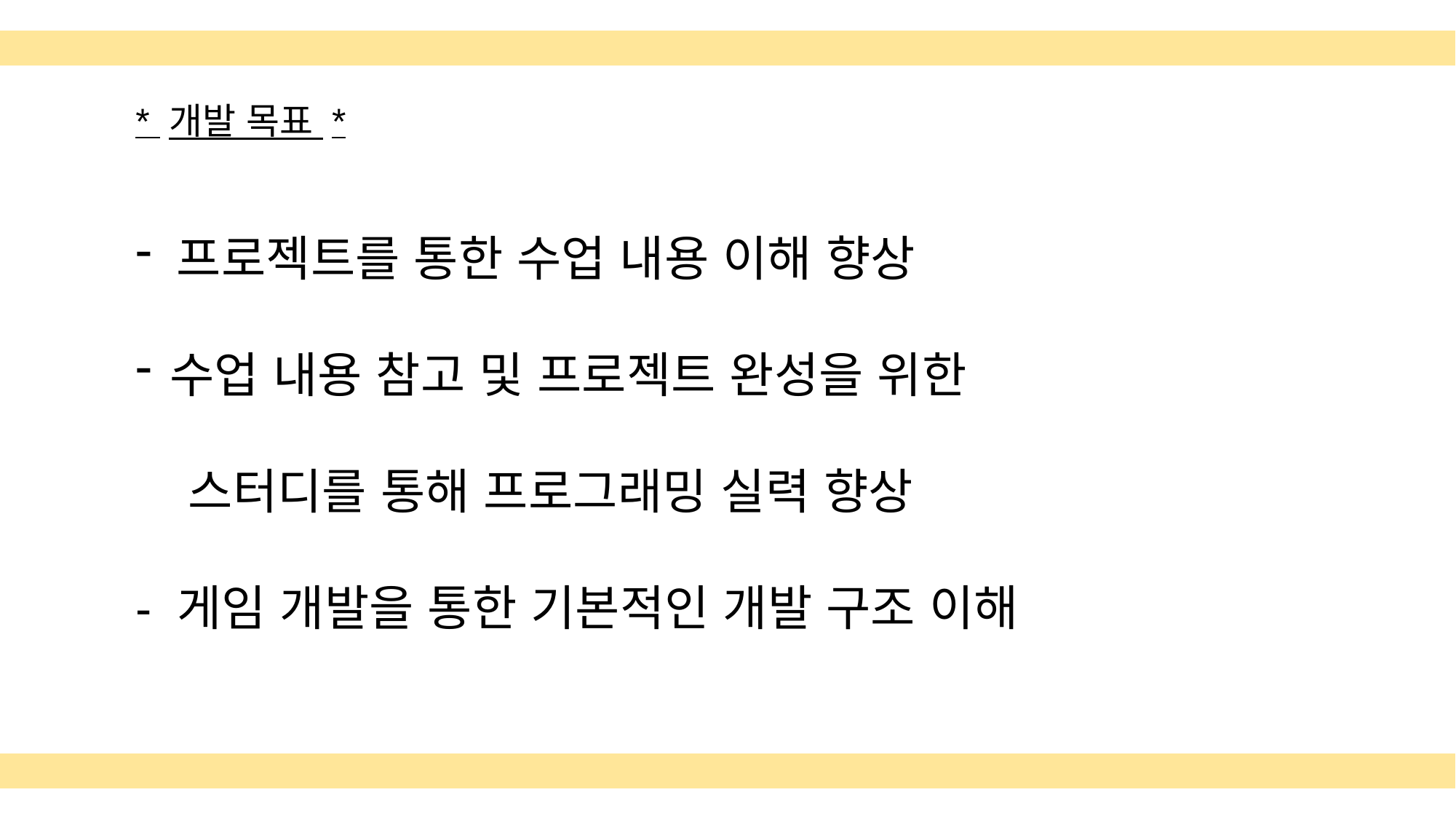

* 개발 목표 *
프로젝트를 통한 수업 내용 이해 향상

수업 내용 참고 및 프로젝트 완성을 위한

   스터디를 통해 프로그래밍 실력 향상

- 게임 개발을 통한 기본적인 개발 구조 이해